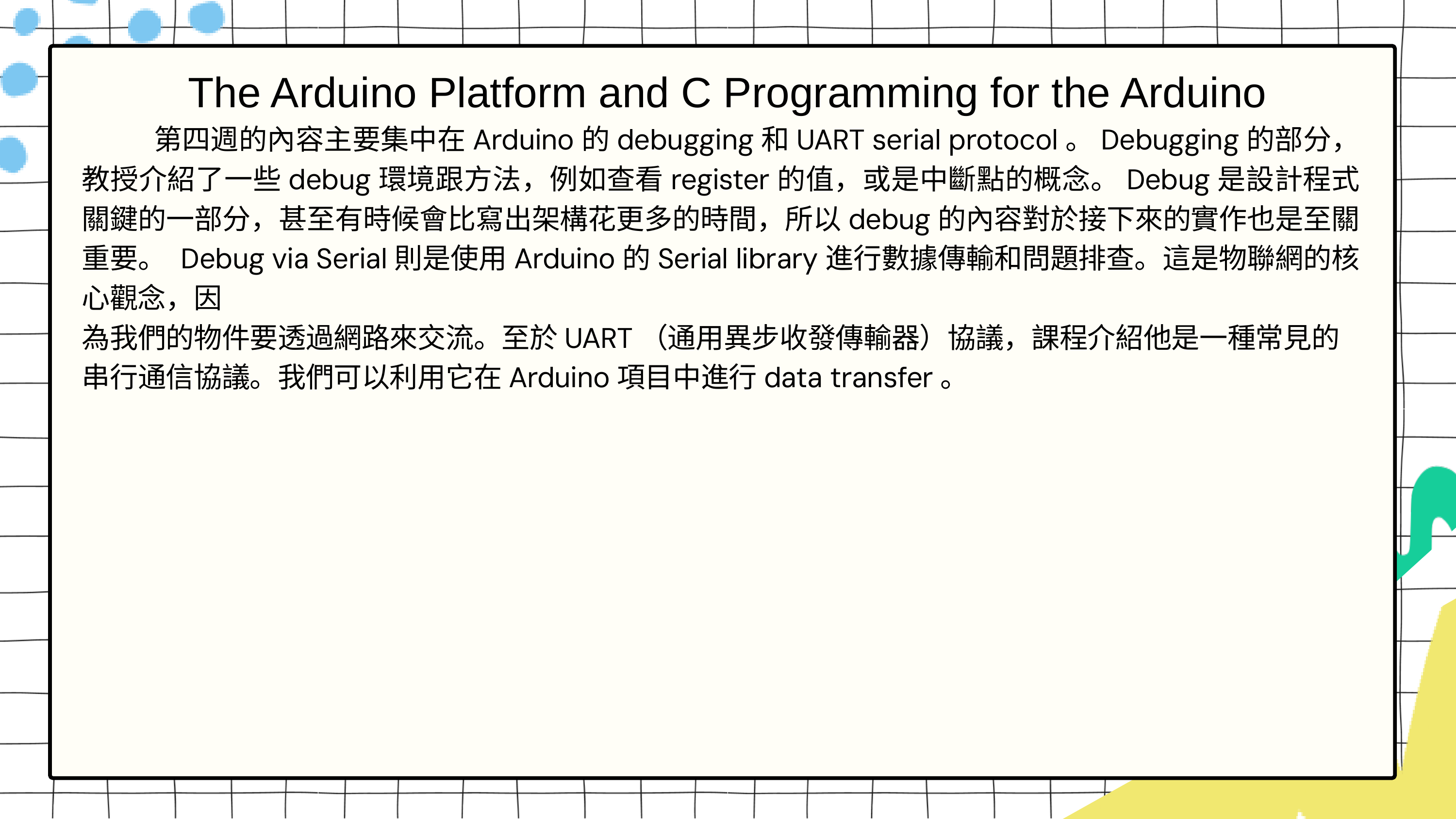

The Arduino Platform and C Programming for the Arduino

 　　第四週的內容主要集中在Arduino的debugging和UART serial protocol。Debugging的部分，教授介紹了一些debug環境跟方法，例如查看register的值，或是中斷點的概念。Debug是設計程式關鍵的一部分，甚至有時候會比寫出架構花更多的時間，所以debug的內容對於接下來的實作也是至關重要。 Debug via Serial則是使用Arduino的Serial library進行數據傳輸和問題排查。這是物聯網的核心觀念，因
為我們的物件要透過網路來交流。至於UART（通用異步收發傳輸器）協議，課程介紹他是一種常見的串行通信協議。我們可以利用它在Arduino項目中進行data transfer。